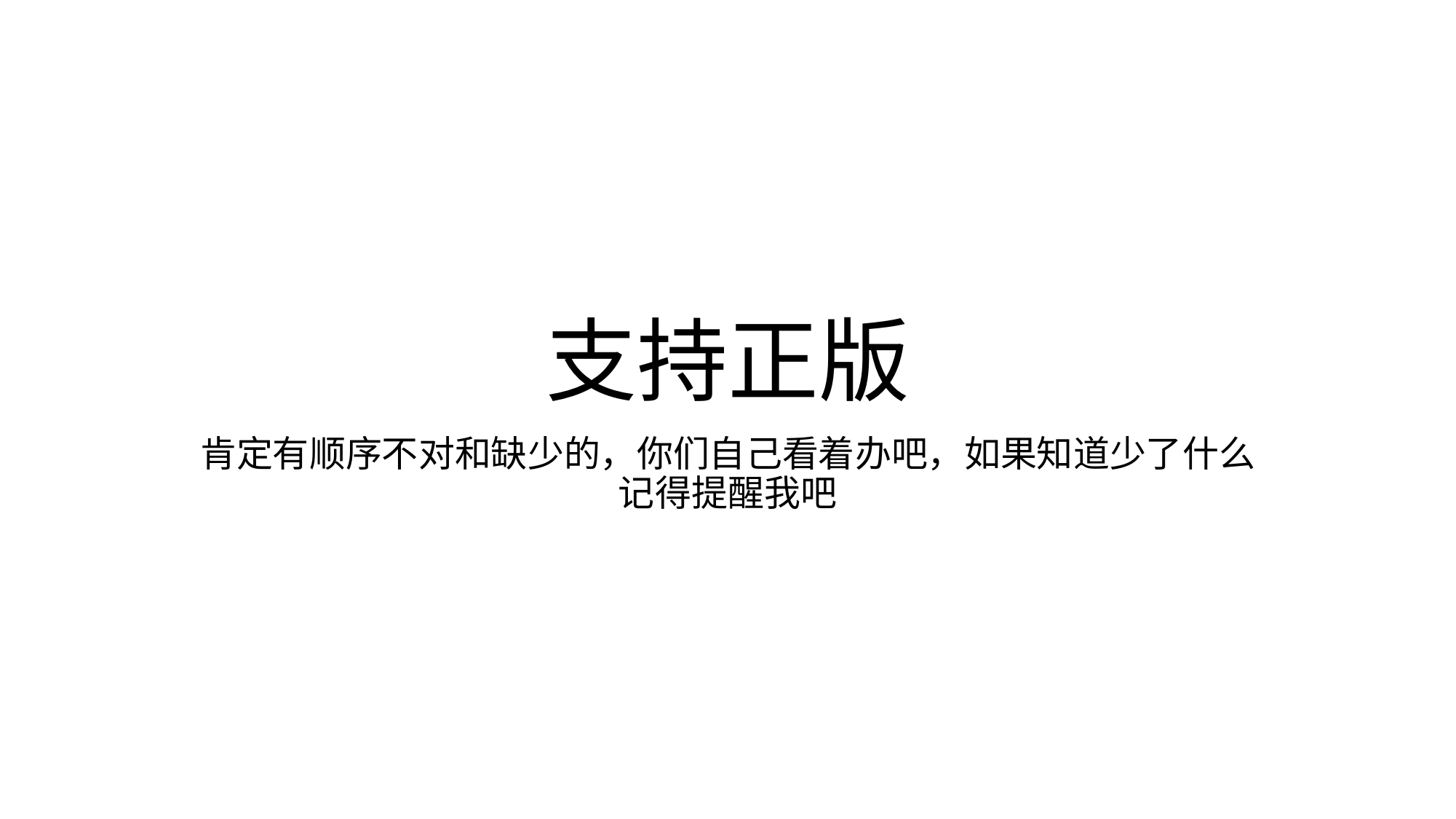

# 支持正版
肯定有顺序不对和缺少的，你们自己看着办吧，如果知道少了什么记得提醒我吧